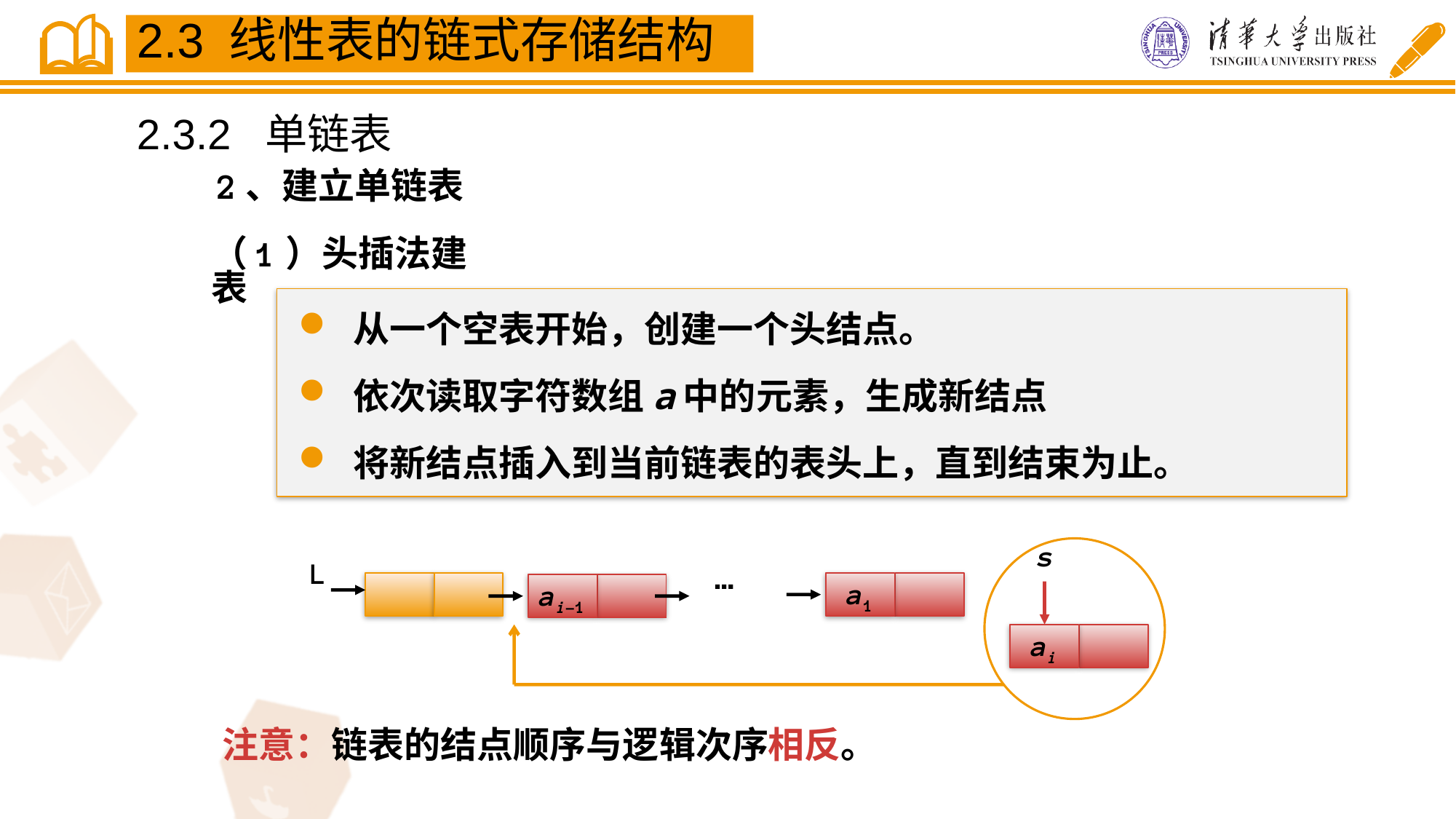

2.3 线性表的链式存储结构
2.3.2  单链表
 2、建立单链表
（1）头插法建表
从一个空表开始，创建一个头结点。
依次读取字符数组a中的元素，生成新结点
将新结点插入到当前链表的表头上，直到结束为止。

s
L
…

a1

ai-1

ai

注意：链表的结点顺序与逻辑次序相反。